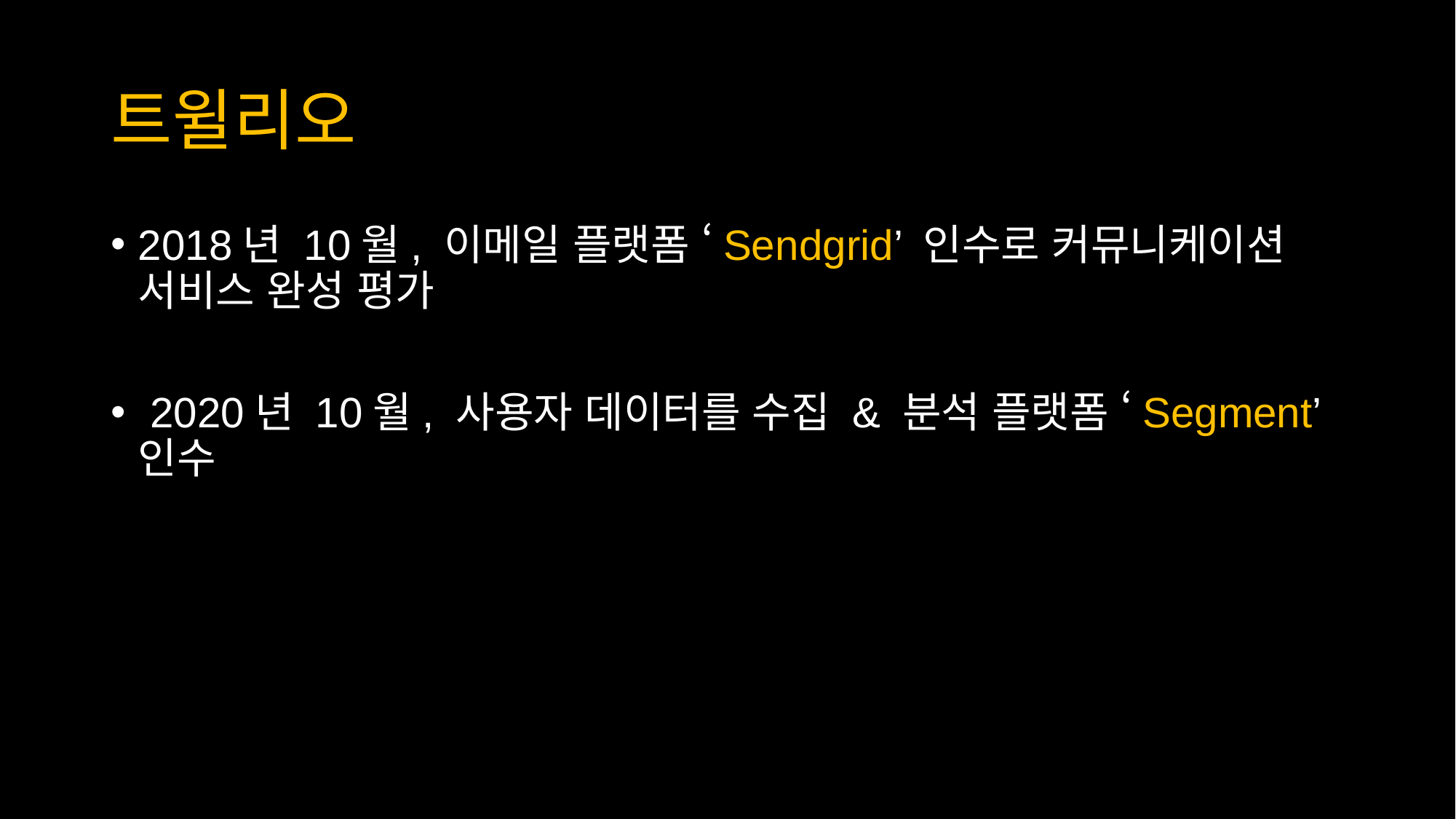

# 트윌리오
2018년 10월, 이메일 플랫폼 ‘Sendgrid’ 인수로 커뮤니케이션 서비스 완성 평가

 2020년 10월, 사용자 데이터를 수집 & 분석 플랫폼 ‘Segment’ 인수